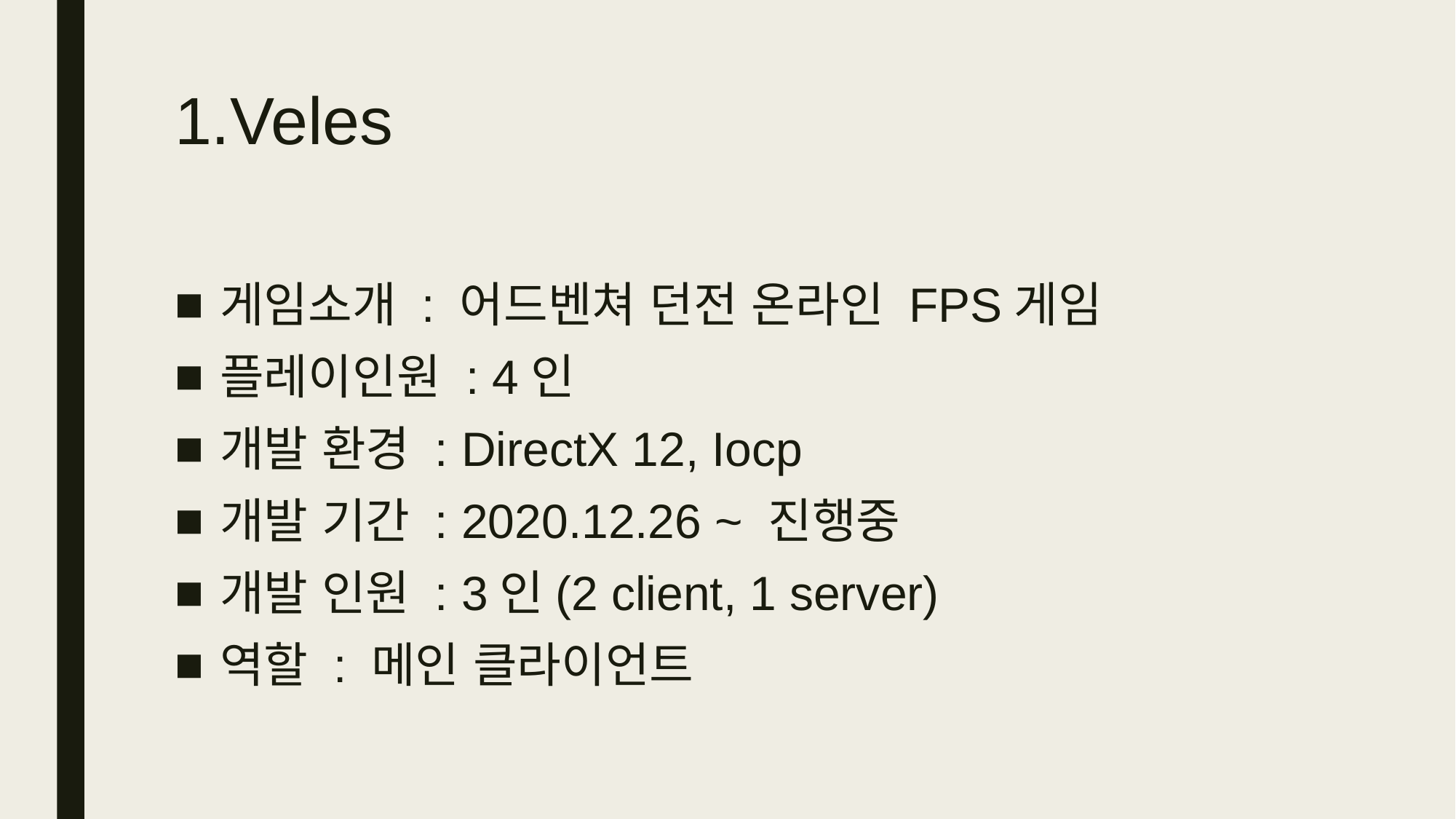

# 1.Veles
게임소개 : 어드벤쳐 던전 온라인 FPS게임
플레이인원 : 4인
개발 환경 : DirectX 12, Iocp
개발 기간 : 2020.12.26 ~ 진행중
개발 인원 : 3인(2 client, 1 server)
역할 : 메인 클라이언트